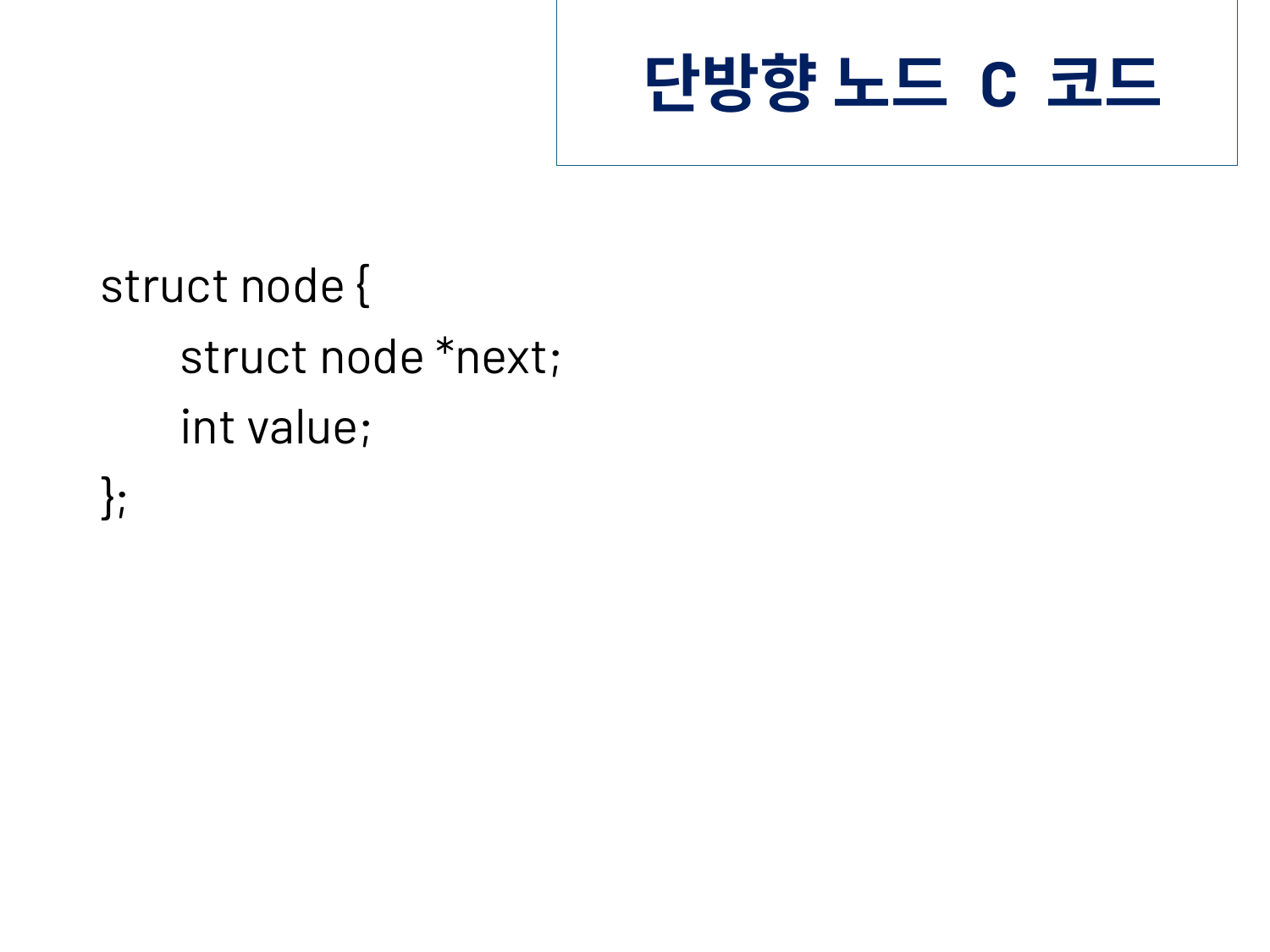

# 단방향 노드 C 코드
struct node {
        struct node *next;
        int value;
};